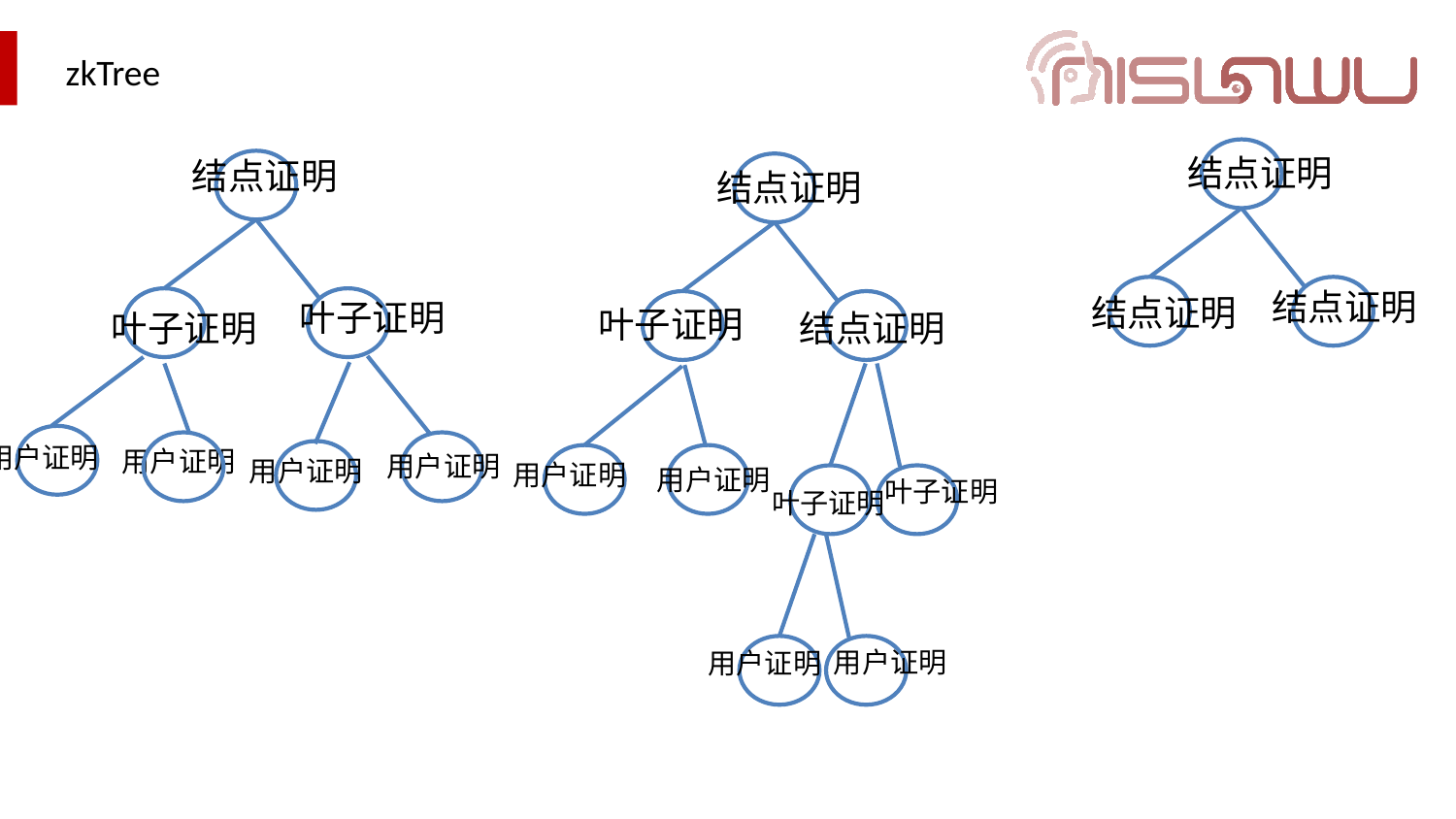

zkTree

结点证明
结点证明

结点证明

结点证明

结点证明

叶子证明

叶子证明
结点证明
叶子证明

用户证明

用户证明

用户证明

用户证明
用户证明
用户证明

叶子证明
叶子证明

用户证明
用户证明